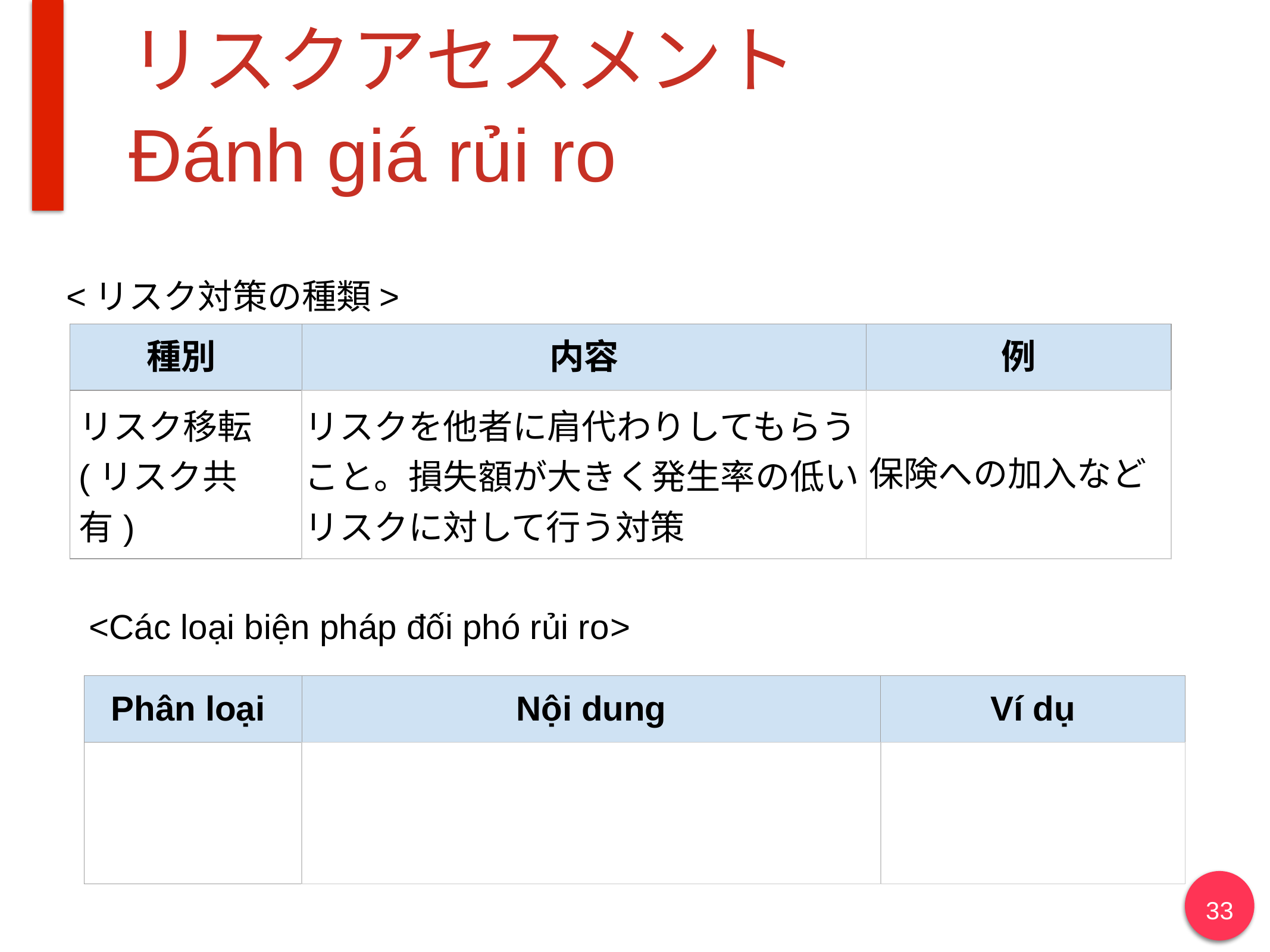

# リスクアセスメント Đánh giá rủi ro

<リスク対策の種類>
| 種別 | 内容 | 例 |
| --- | --- | --- |
| リスク移転 (リスク共有) | リスクを他者に肩代わりしてもらうこと。損失額が大きく発生率の低いリスクに対して行う対策 | 保険への加入など |

<Các loại biện pháp đối phó rủi ro>
| Phân loại | Nội dung | Ví dụ |
| --- | --- | --- |
|  |  |  |
33